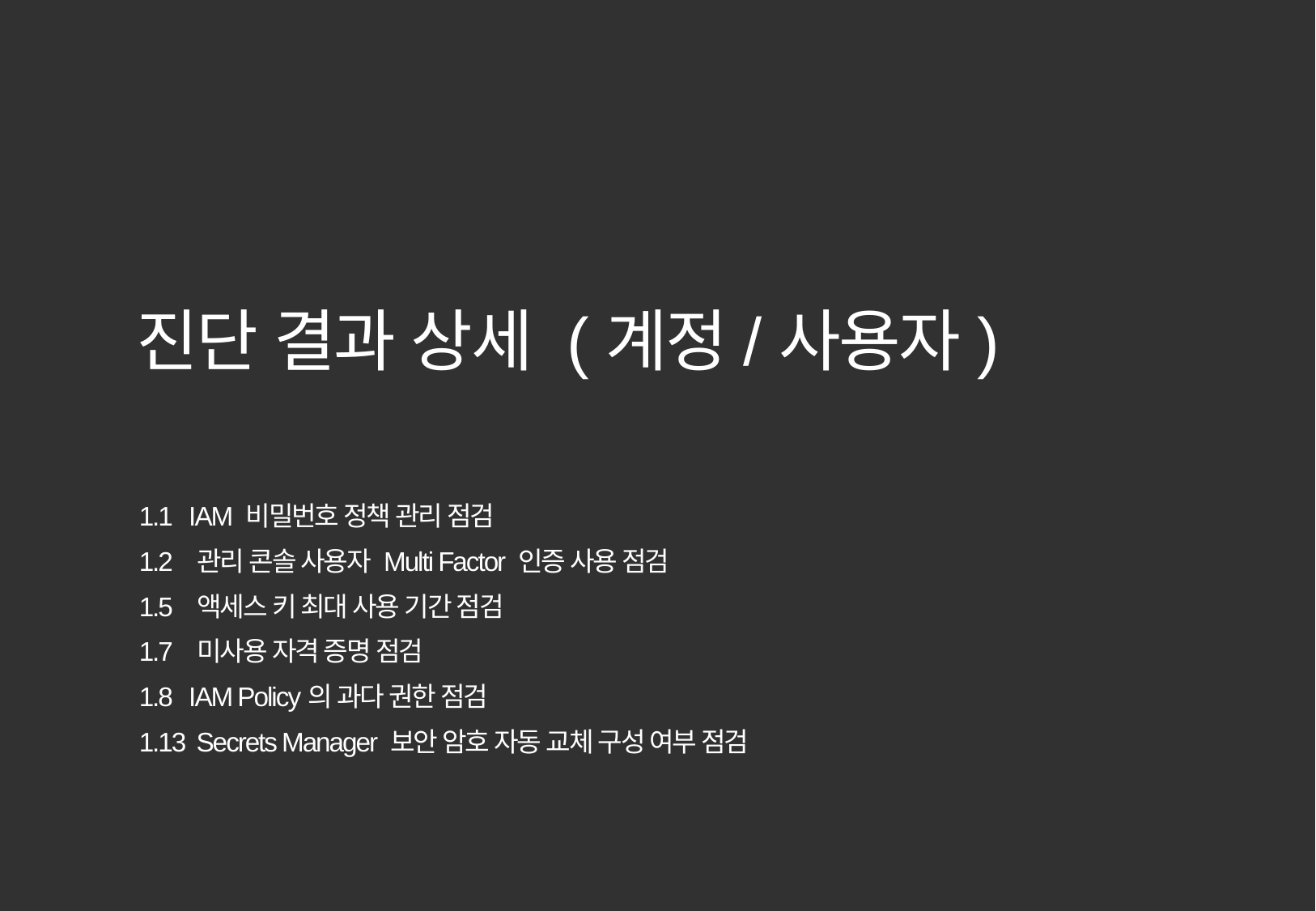

진단 결과 상세 (계정/사용자)
1.1   IAM 비밀번호 정책 관리 점검
1.2   관리 콘솔 사용자 Multi Factor 인증 사용 점검
1.5   액세스 키 최대 사용 기간 점검
1.7   미사용 자격 증명 점검
1.8   IAM Policy의 과다 권한 점검
1.13  Secrets Manager 보안 암호 자동 교체 구성 여부 점검